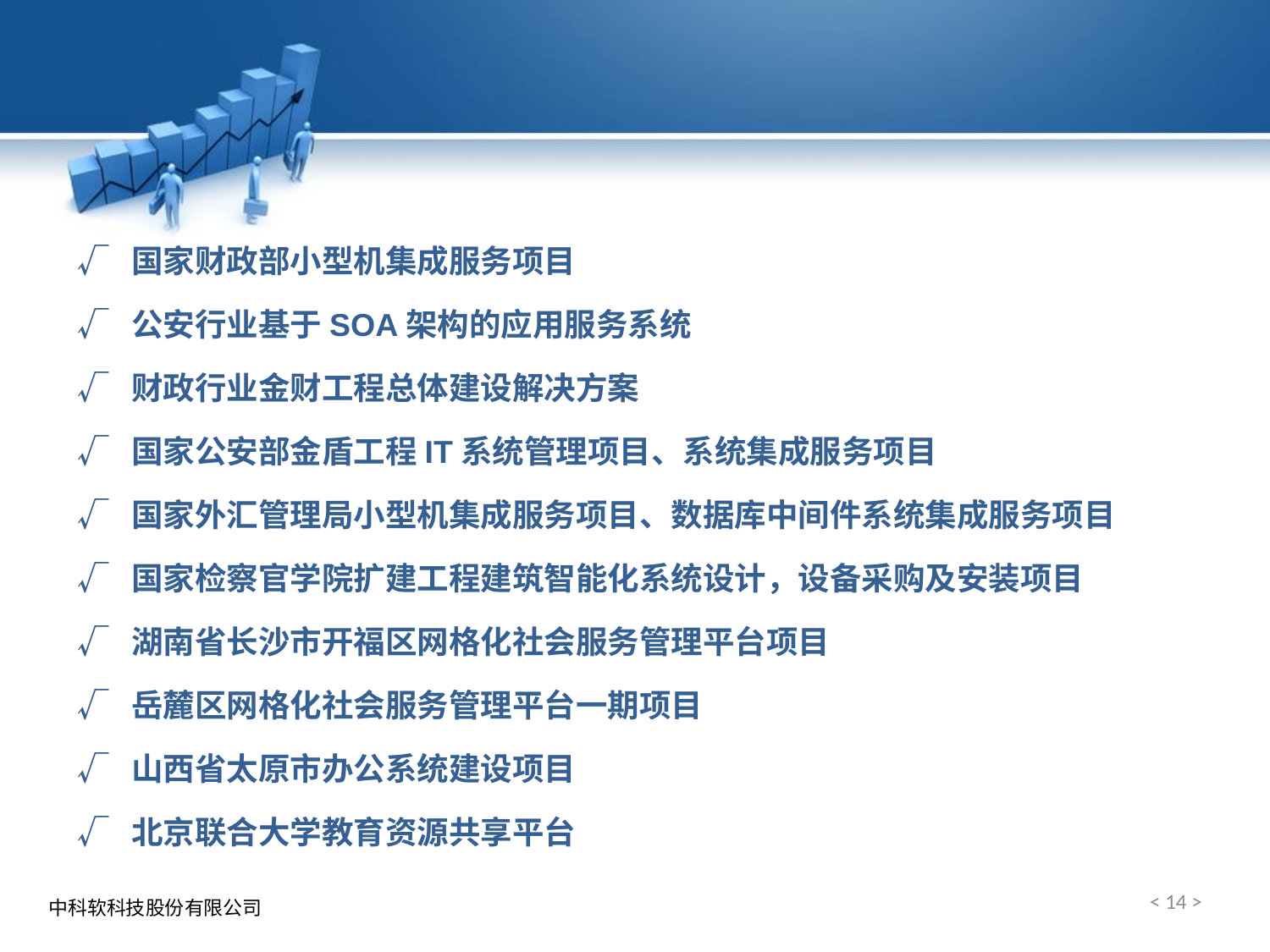

√  国家财政部小型机集成服务项目
√  公安行业基于SOA架构的应用服务系统
√  财政行业金财工程总体建设解决方案
√  国家公安部金盾工程IT系统管理项目、系统集成服务项目
√  国家外汇管理局小型机集成服务项目、数据库中间件系统集成服务项目
√  国家检察官学院扩建工程建筑智能化系统设计，设备采购及安装项目
√  湖南省长沙市开福区网格化社会服务管理平台项目
√  岳麓区网格化社会服务管理平台一期项目
√  山西省太原市办公系统建设项目
√  北京联合大学教育资源共享平台